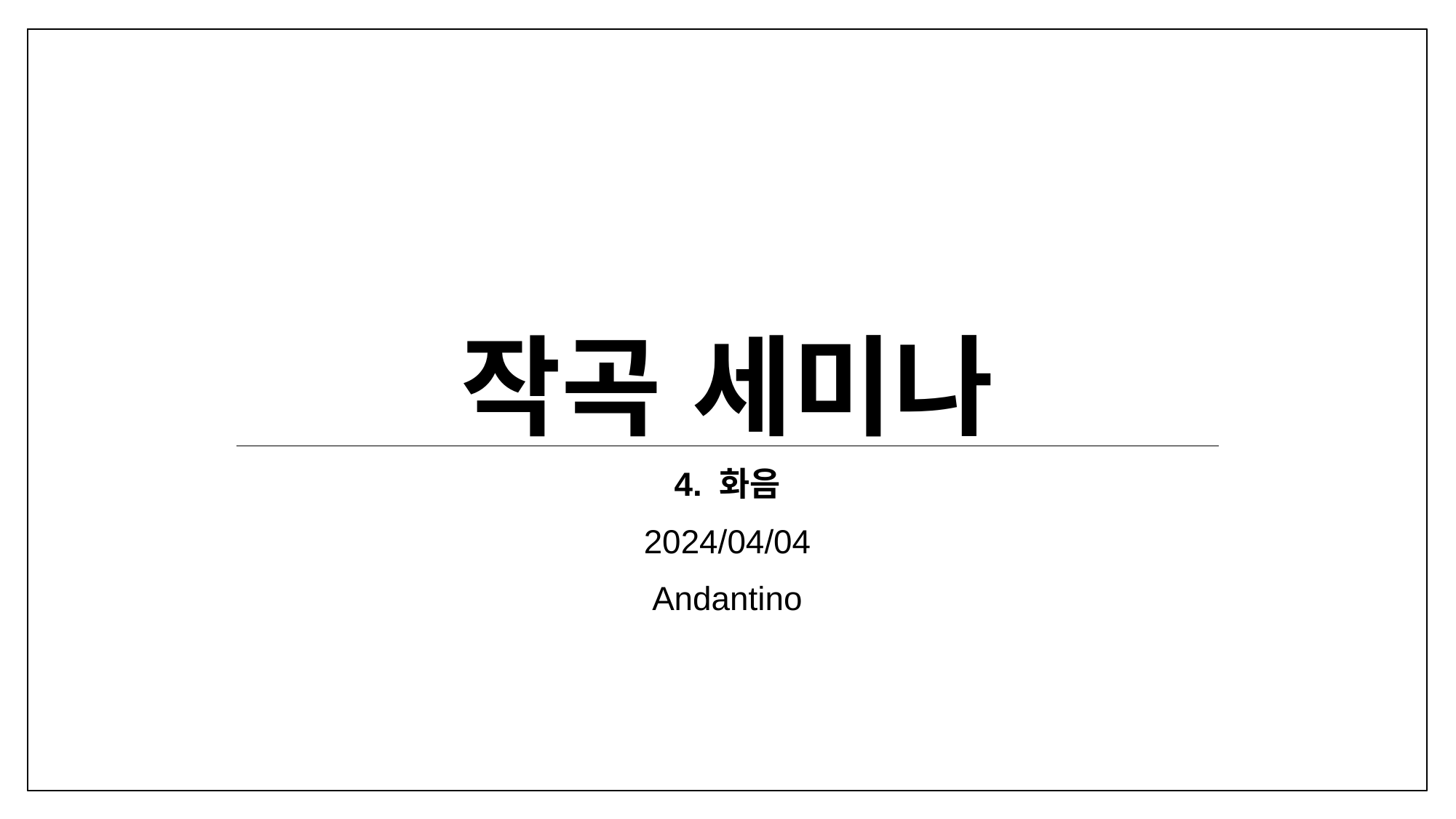

# 작곡 세미나
4. 화음
2024/04/04
Andantino